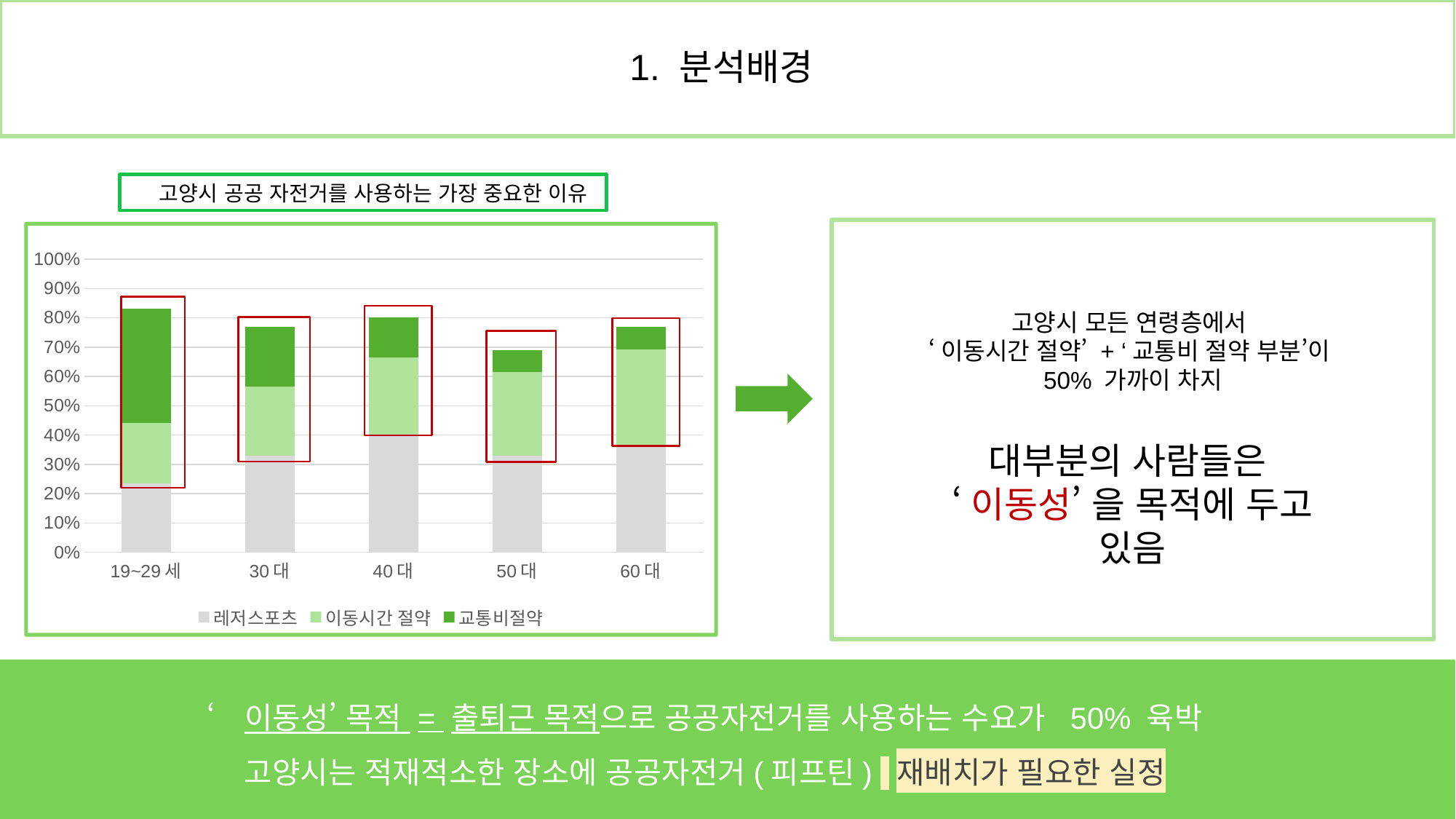

1. 분석배경
    고양시 공공 자전거를 사용하는 가장 중요한 이유

### Chart

| Category | 레저스포츠 | 이동시간 절약 | 교통비절약 |
|---|---|---|---|
| 19~29세 | 0.234 | 0.208 | 0.39 |
| 30대 | 0.33 | 0.236 | 0.203 |
| 40대 | 0.397 | 0.268 | 0.136 |
| 50대 | 0.33 | 0.284 | 0.076 |
| 60대 | 0.359 | 0.333 | 0.077 |
고양시 모든 연령층에서
‘이동시간 절약’ + ‘교통비 절약 부분’이
50% 가까이 차지

대부분의 사람들은
‘이동성’ 을 목적에 두고 있음

‘이동성’ 목적 = 출퇴근 목적으로 공공자전거를 사용하는 수요가  50% 육박
고양시는 적재적소한 장소에 공공자전거(피프틴)  재배치가 필요한 실정